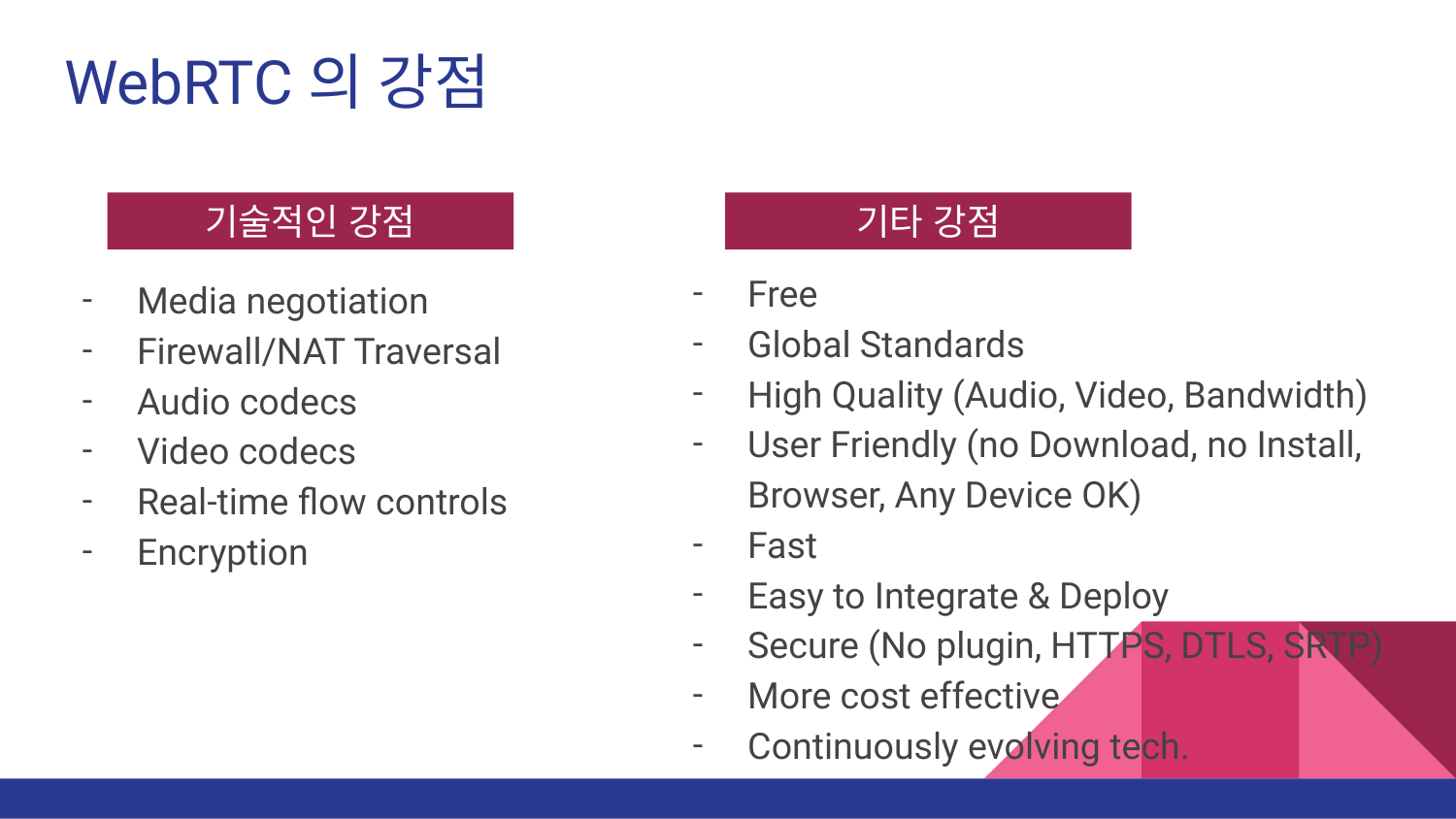

# WebRTC의 강점
기술적인 강점
기타 강점
Free
Global Standards
High Quality (Audio, Video, Bandwidth)
User Friendly (no Download, no Install, Browser, Any Device OK)
Fast
Easy to Integrate & Deploy
Secure (No plugin, HTTPS, DTLS, SRTP)
More cost effective
Continuously evolving tech.
Media negotiation
Firewall/NAT Traversal
Audio codecs
Video codecs
Real-time flow controls
Encryption